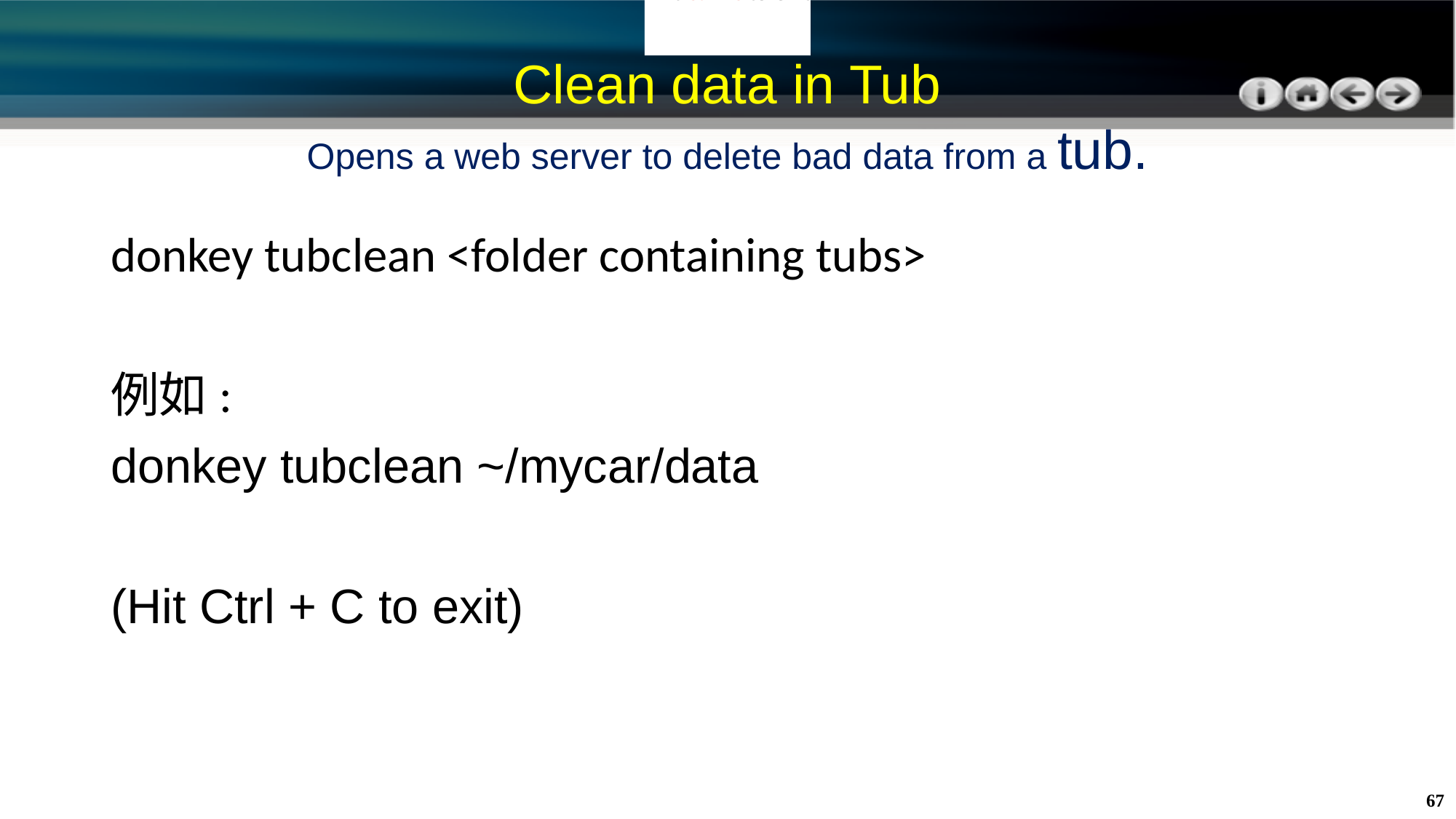

Hit Ctrl + C to exit

# Clean data in Tub Opens a web server to delete bad data from a tub.
donkey tubclean <folder containing tubs>

例如:
donkey tubclean ~/mycar/data

(Hit Ctrl + C to exit)